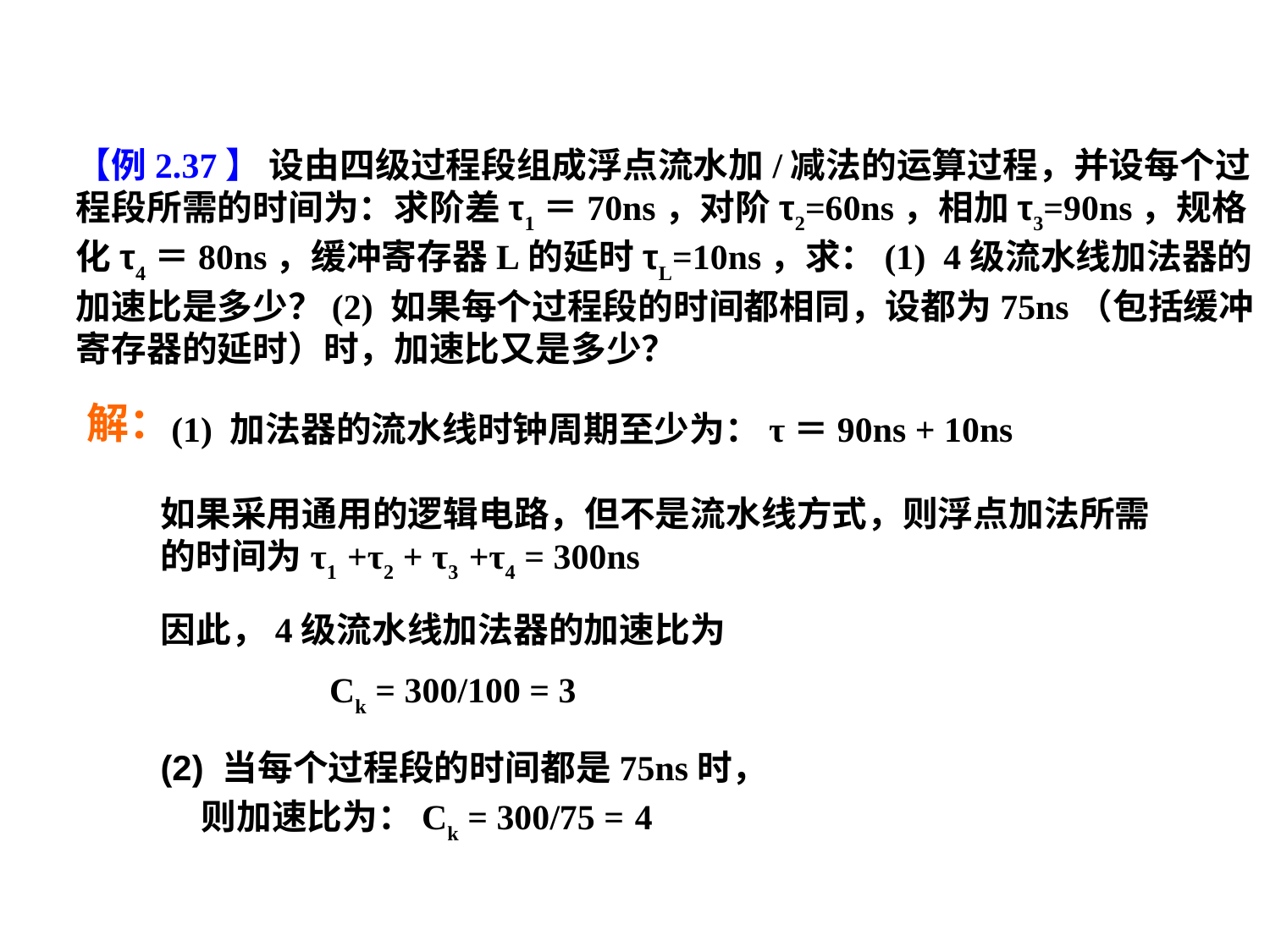

【例2.37】 设由四级过程段组成浮点流水加/减法的运算过程，并设每个过程段所需的时间为：求阶差τ1＝70ns，对阶τ2=60ns，相加τ3=90ns，规格化τ4＝80ns，缓冲寄存器L的延时τL=10ns，求：(1)  4级流水线加法器的加速比是多少？(2) 如果每个过程段的时间都相同，设都为75ns（包括缓冲寄存器的延时）时，加速比又是多少？
解：
(1) 加法器的流水线时钟周期至少为：τ＝90ns + 10ns
如果采用通用的逻辑电路，但不是流水线方式，则浮点加法所需的时间为τ1  +τ2 + τ3  +τ4 = 300ns
因此，4级流水线加法器的加速比为
                   Ck = 300/100 = 3
(2) 当每个过程段的时间都是75ns时，
    则加速比为：Ck = 300/75 = 4